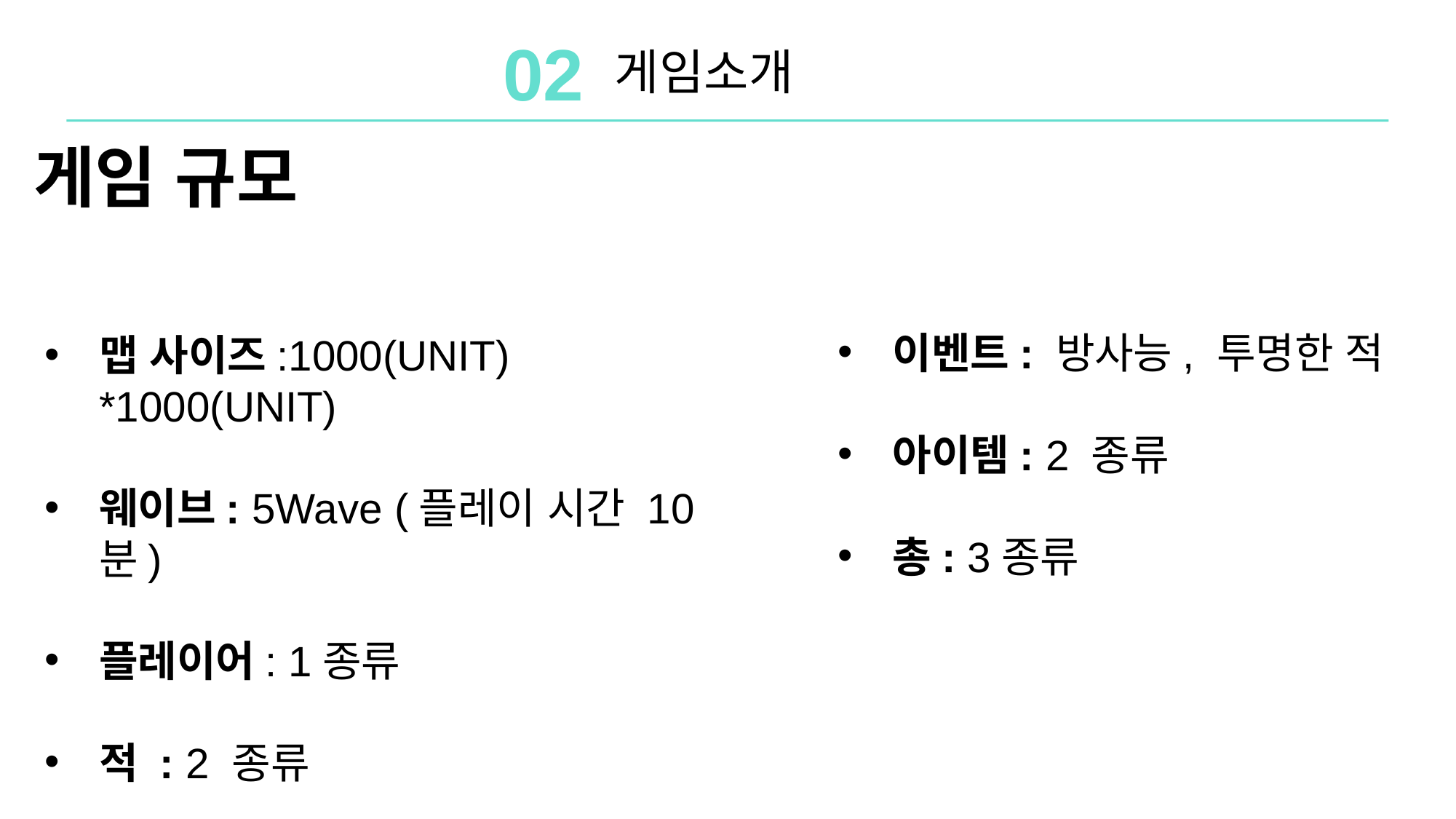

02
게임소개

게임 규모

이벤트: 방사능, 투명한 적

아이템: 2 종류

총: 3종류

맵 사이즈:1000(UNIT) *1000(UNIT)

웨이브: 5Wave (플레이 시간 10분)

플레이어: 1종류

적 : 2 종류